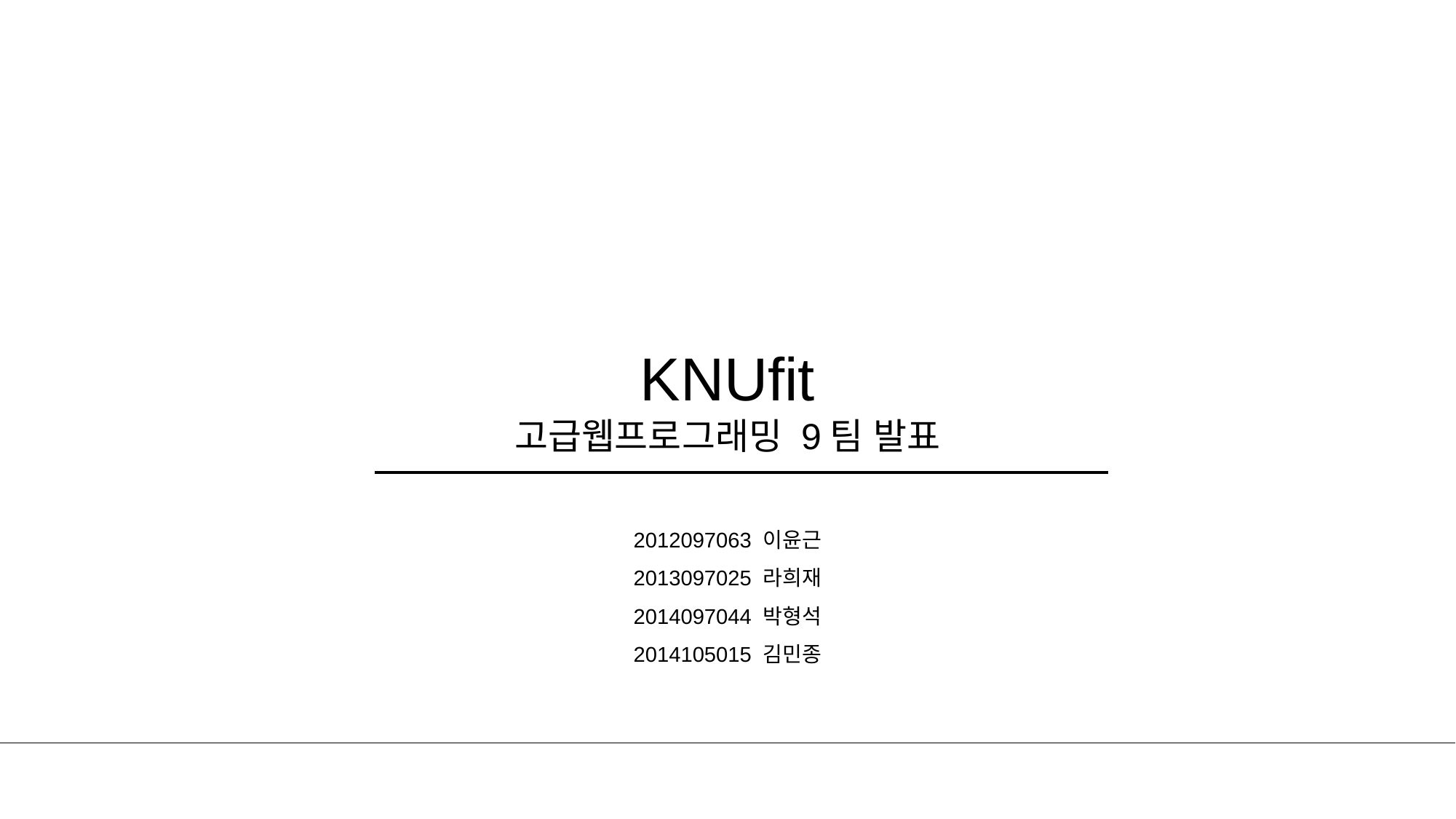

KNUfit
고급웹프로그래밍 9팀 발표
2012097063 이윤근
2013097025 라희재
2014097044 박형석
2014105015 김민종